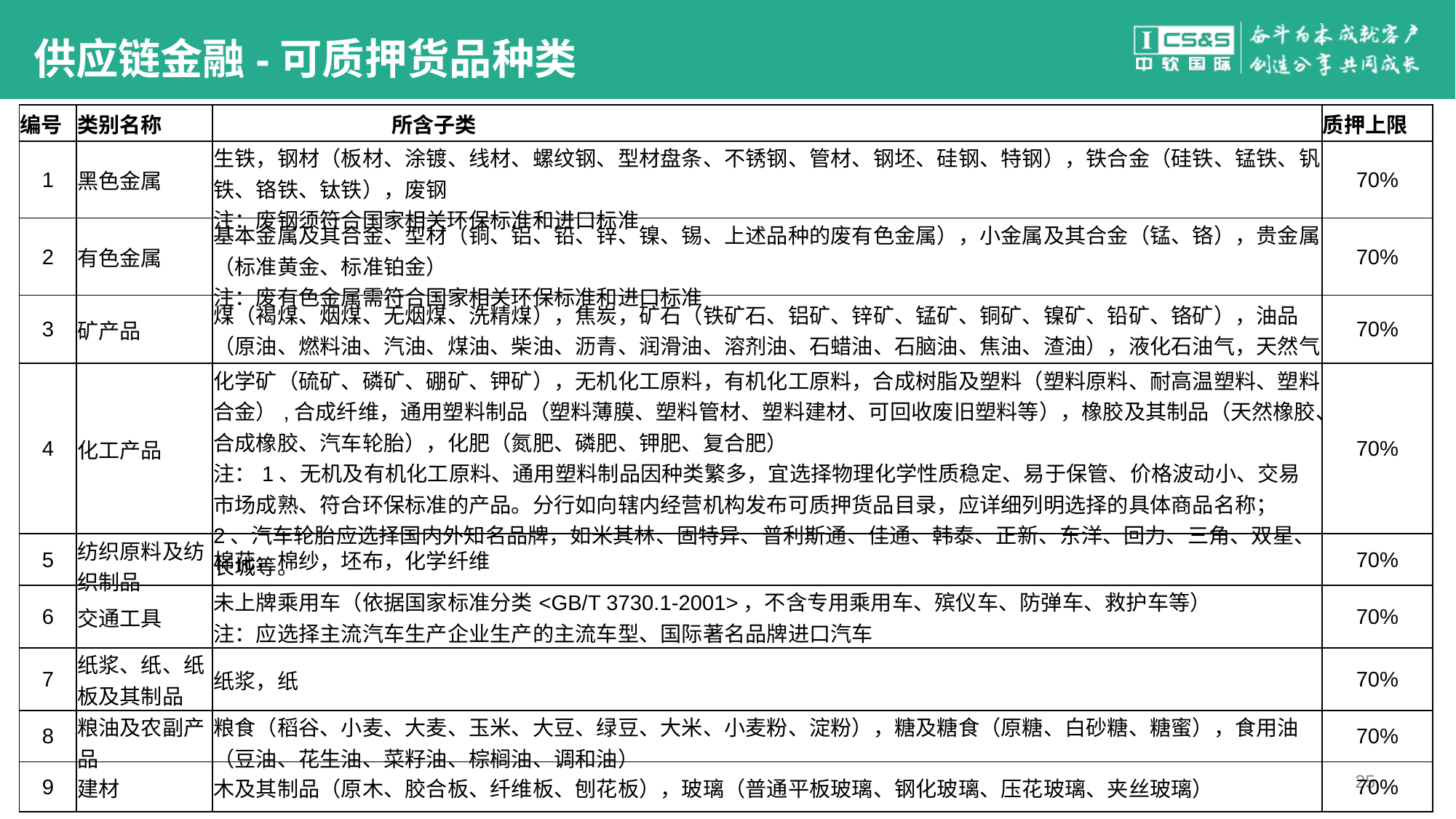

#
供应链金融-可质押货品种类
| 编号 | 类别名称 | 所含子类 | 质押上限 |
| --- | --- | --- | --- |
| 1 | 黑色金属 | 生铁，钢材（板材、涂镀、线材、螺纹钢、型材盘条、不锈钢、管材、钢坯、硅钢、特钢），铁合金（硅铁、锰铁、钒铁、铬铁、钛铁），废钢 注：废钢须符合国家相关环保标准和进口标准 | 70% |
| 2 | 有色金属 | 基本金属及其合金、型材（铜、铝、铅、锌、镍、锡、上述品种的废有色金属），小金属及其合金（锰、铬），贵金属（标准黄金、标准铂金） 注：废有色金属需符合国家相关环保标准和进口标准 | 70% |
| 3 | 矿产品 | 煤（褐煤、烟煤、无烟煤、洗精煤），焦炭，矿石（铁矿石、铝矿、锌矿、锰矿、铜矿、镍矿、铅矿、铬矿），油品（原油、燃料油、汽油、煤油、柴油、沥青、润滑油、溶剂油、石蜡油、石脑油、焦油、渣油），液化石油气，天然气 | 70% |
| 4 | 化工产品 | 化学矿（硫矿、磷矿、硼矿、钾矿），无机化工原料，有机化工原料，合成树脂及塑料（塑料原料、耐高温塑料、塑料合金）,合成纤维，通用塑料制品（塑料薄膜、塑料管材、塑料建材、可回收废旧塑料等），橡胶及其制品（天然橡胶、合成橡胶、汽车轮胎），化肥（氮肥、磷肥、钾肥、复合肥） 注：1、无机及有机化工原料、通用塑料制品因种类繁多，宜选择物理化学性质稳定、易于保管、价格波动小、交易市场成熟、符合环保标准的产品。分行如向辖内经营机构发布可质押货品目录，应详细列明选择的具体商品名称；2、汽车轮胎应选择国内外知名品牌，如米其林、固特异、普利斯通、佳通、韩泰、正新、东洋、回力、三角、双星、长城等。 | 70% |
| 5 | 纺织原料及纺织制品 | 棉花，棉纱，坯布，化学纤维 | 70% |
| 6 | 交通工具 | 未上牌乘用车（依据国家标准分类<GB/T 3730.1-2001>，不含专用乘用车、殡仪车、防弹车、救护车等） 注：应选择主流汽车生产企业生产的主流车型、国际著名品牌进口汽车 | 70% |
| 7 | 纸浆、纸、纸板及其制品 | 纸浆，纸 | 70% |
| 8 | 粮油及农副产品 | 粮食（稻谷、小麦、大麦、玉米、大豆、绿豆、大米、小麦粉、淀粉），糖及糖食（原糖、白砂糖、糖蜜），食用油（豆油、花生油、菜籽油、棕榈油、调和油） | 70% |
| 9 | 建材 | 木及其制品（原木、胶合板、纤维板、刨花板），玻璃（普通平板玻璃、钢化玻璃、压花玻璃、夹丝玻璃） | 70% |

25